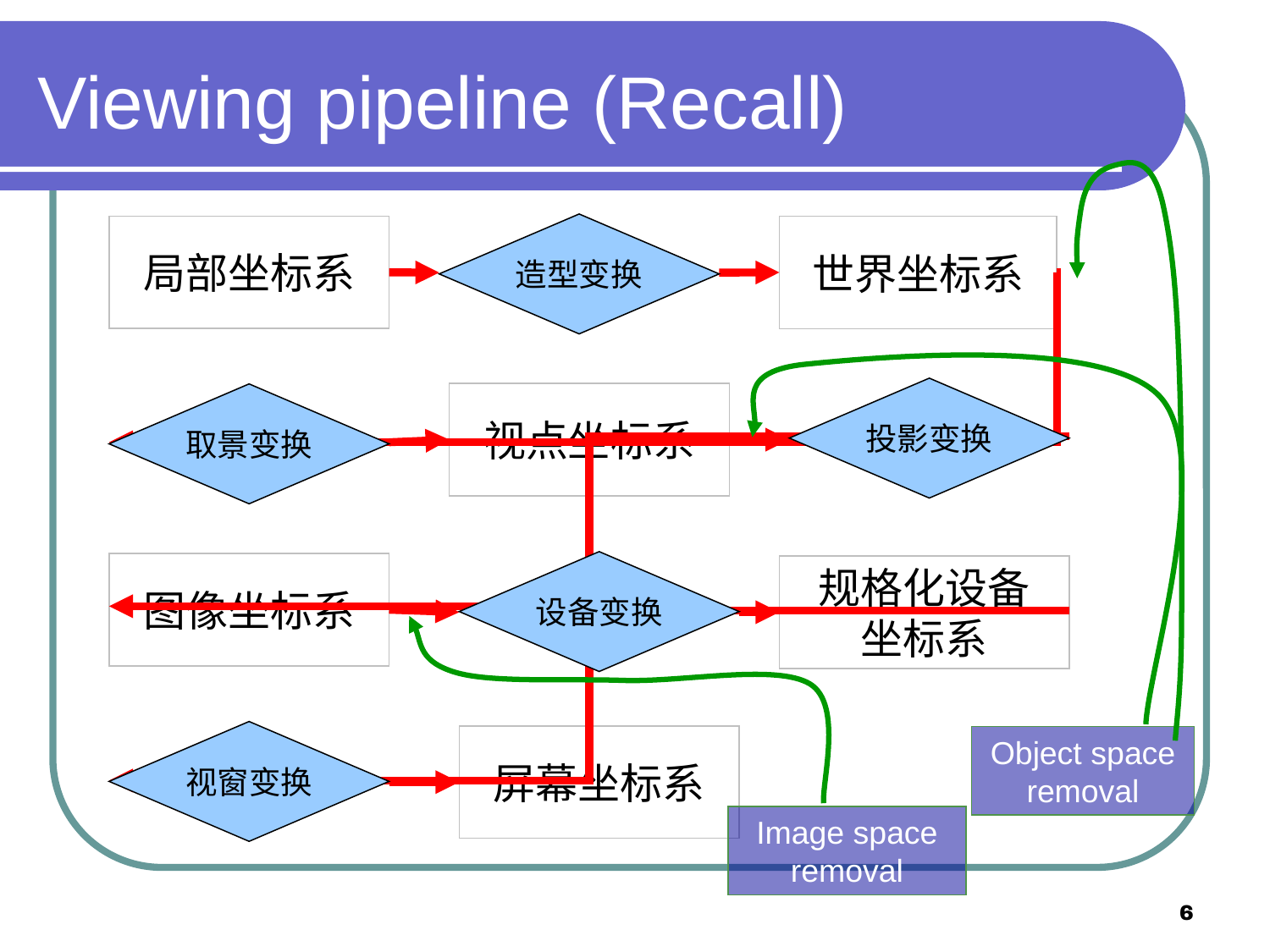

# Viewing pipeline (Recall)

造型变换
局部坐标系
世界坐标系
投影变换
视点坐标系
取景变换
设备变换
图像坐标系
规格化设备
坐标系
视窗变换
屏幕坐标系

Object space removal
Image space removal
6